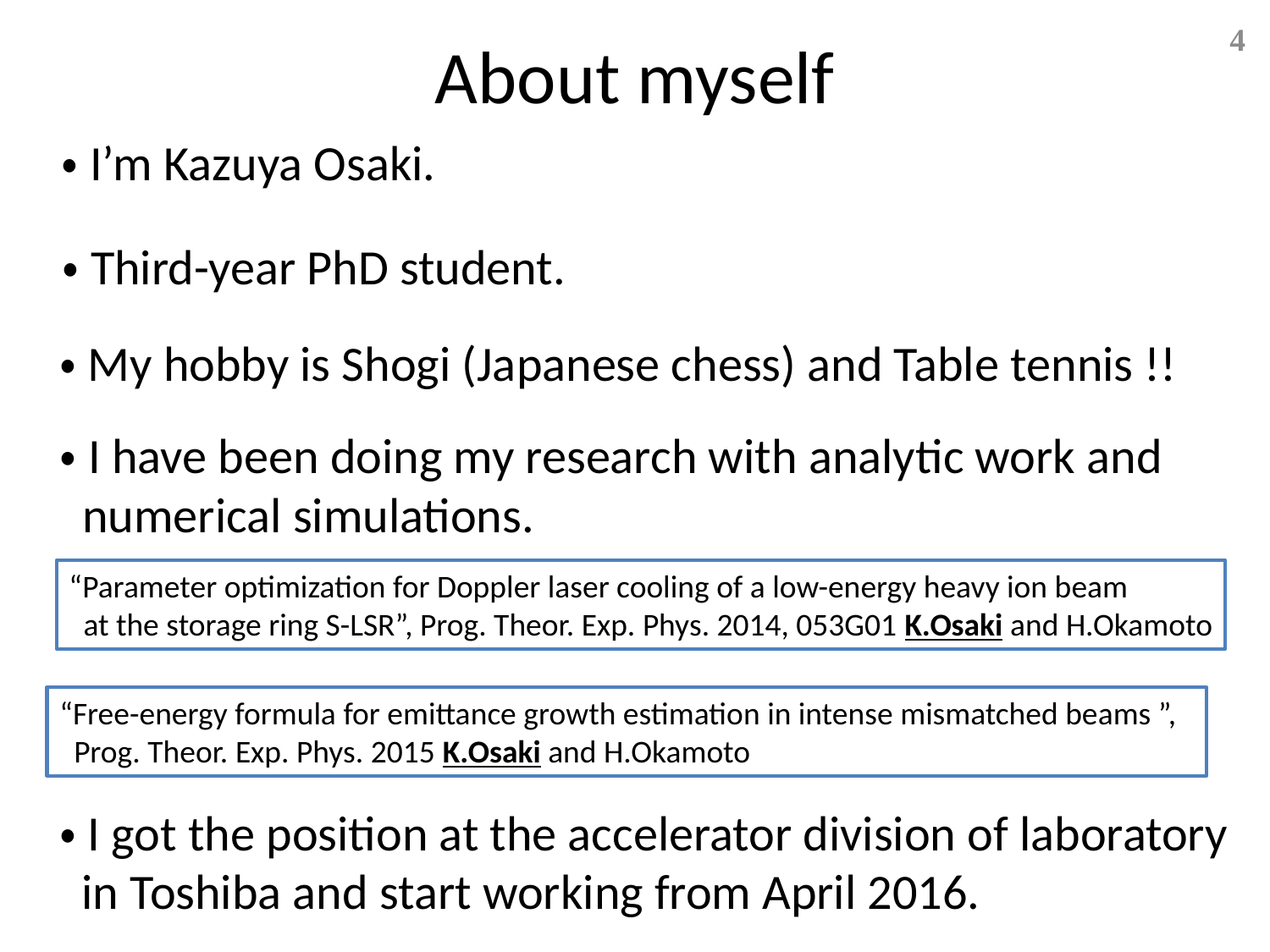

4
# About myself
・I’m Kazuya Osaki.
・Third-year PhD student.
・My hobby is Shogi (Japanese chess) and Table tennis !!
・I have been doing my research with analytic work and
  numerical simulations.
“Parameter optimization for Doppler laser cooling of a low-energy heavy ion beam
  at the storage ring S-LSR”, Prog. Theor. Exp. Phys. 2014, 053G01 K.Osaki and H.Okamoto
“Free-energy formula for emittance growth estimation in intense mismatched beams ”,
  Prog. Theor. Exp. Phys. 2015 K.Osaki and H.Okamoto
・I got the position at the accelerator division of laboratory
  in Toshiba and start working from April 2016.